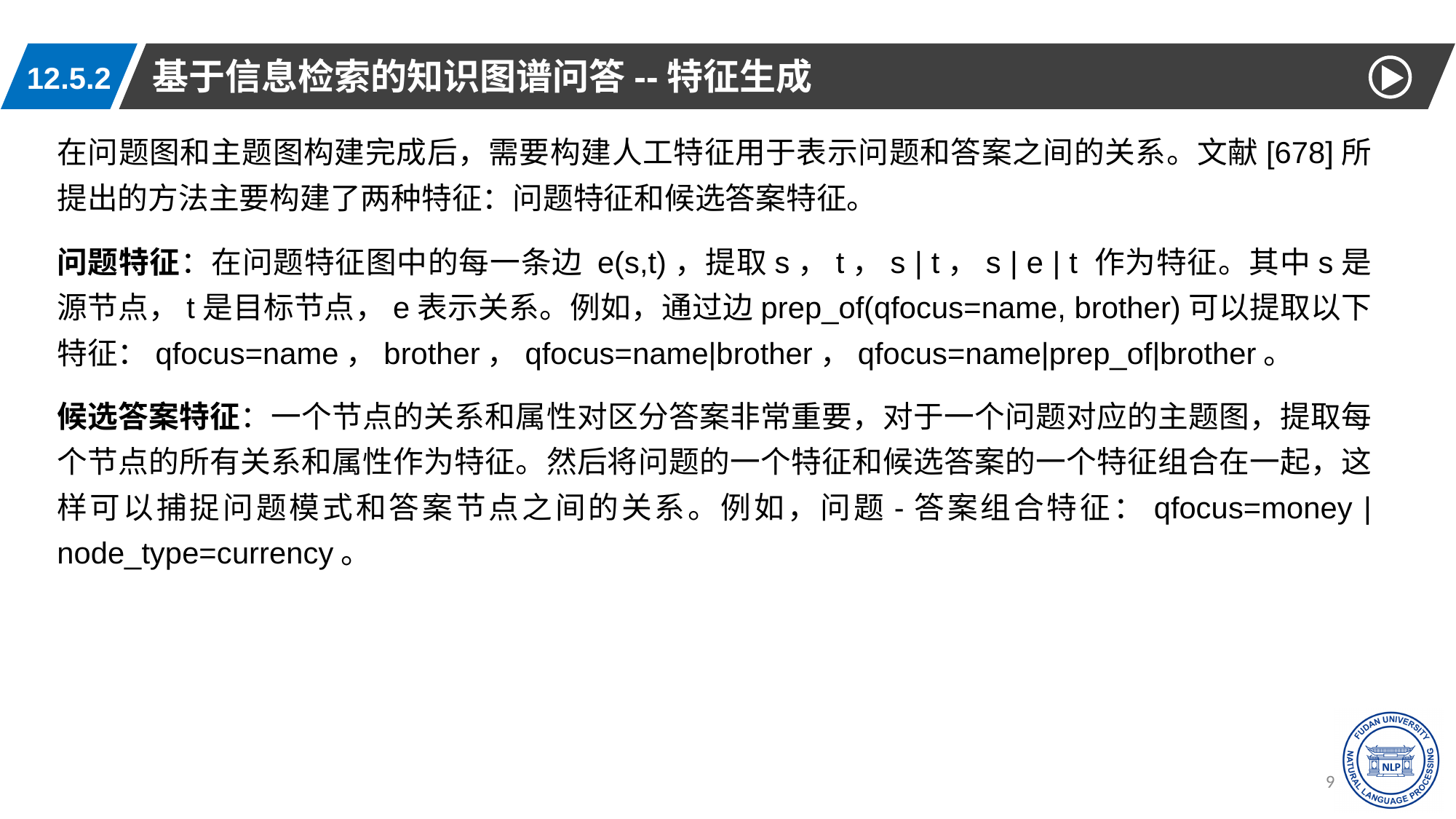

基于信息检索的知识图谱问答--特征生成
12.5.2

在问题图和主题图构建完成后，需要构建人工特征用于表示问题和答案之间的关系。文献[678]所提出的方法主要构建了两种特征：问题特征和候选答案特征。
问题特征：在问题特征图中的每一条边 e(s,t)，提取s，t，s | t，s | e | t 作为特征。其中s是源节点，t是目标节点，e表示关系。例如，通过边prep_of(qfocus=name, brother)可以提取以下特征：qfocus=name，brother，qfocus=name|brother，qfocus=name|prep_of|brother。
候选答案特征：一个节点的关系和属性对区分答案非常重要，对于一个问题对应的主题图，提取每个节点的所有关系和属性作为特征。然后将问题的一个特征和候选答案的一个特征组合在一起，这样可以捕捉问题模式和答案节点之间的关系。例如，问题-答案组合特征：qfocus=money | node_type=currency。
99